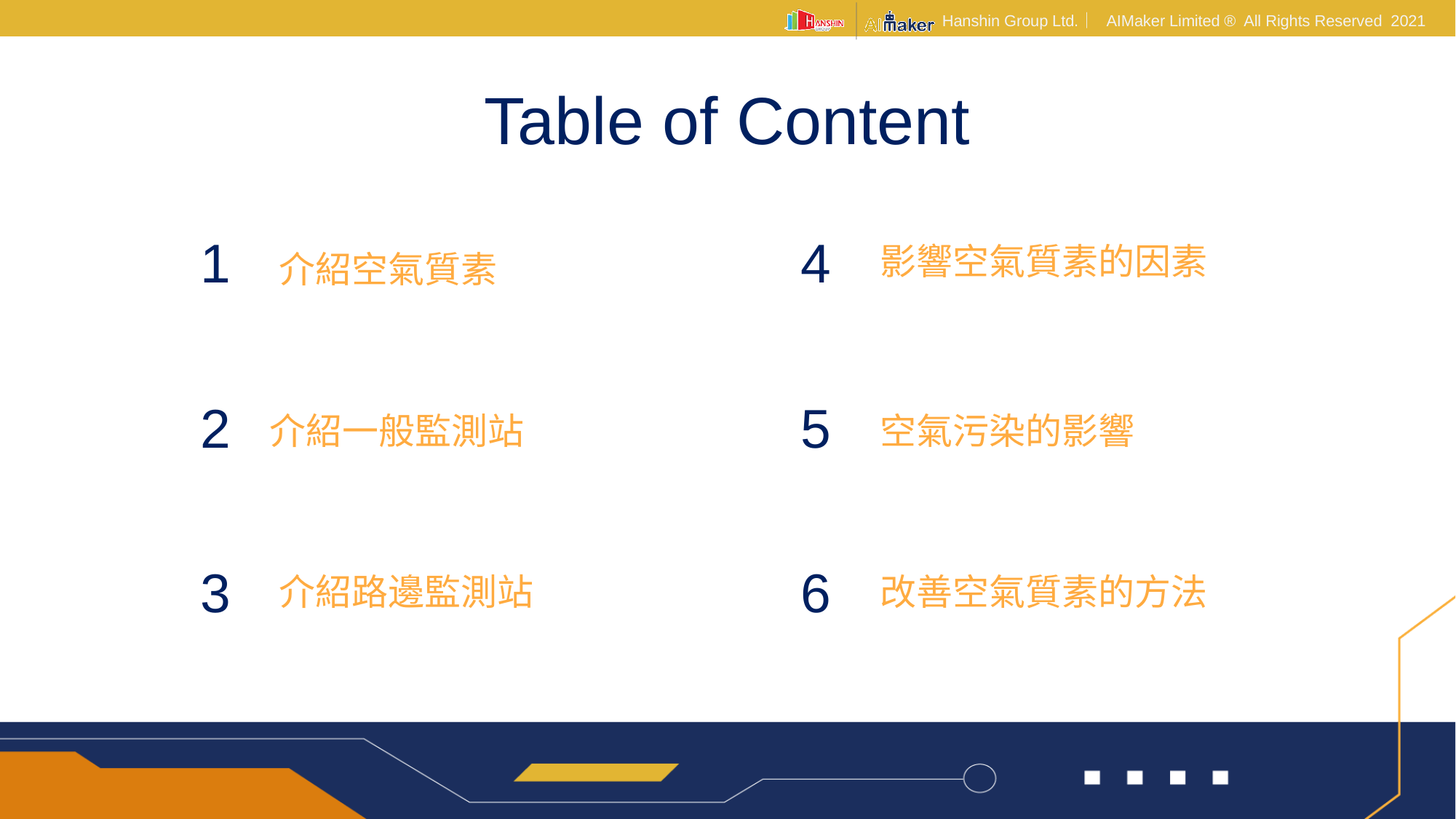

# Table of Content
1
4
影響空氣質素的因素
介紹空氣質素
2
5
介紹一般監測站
空氣污染的影響
3
6
介紹路邊監測站
改善空氣質素的方法